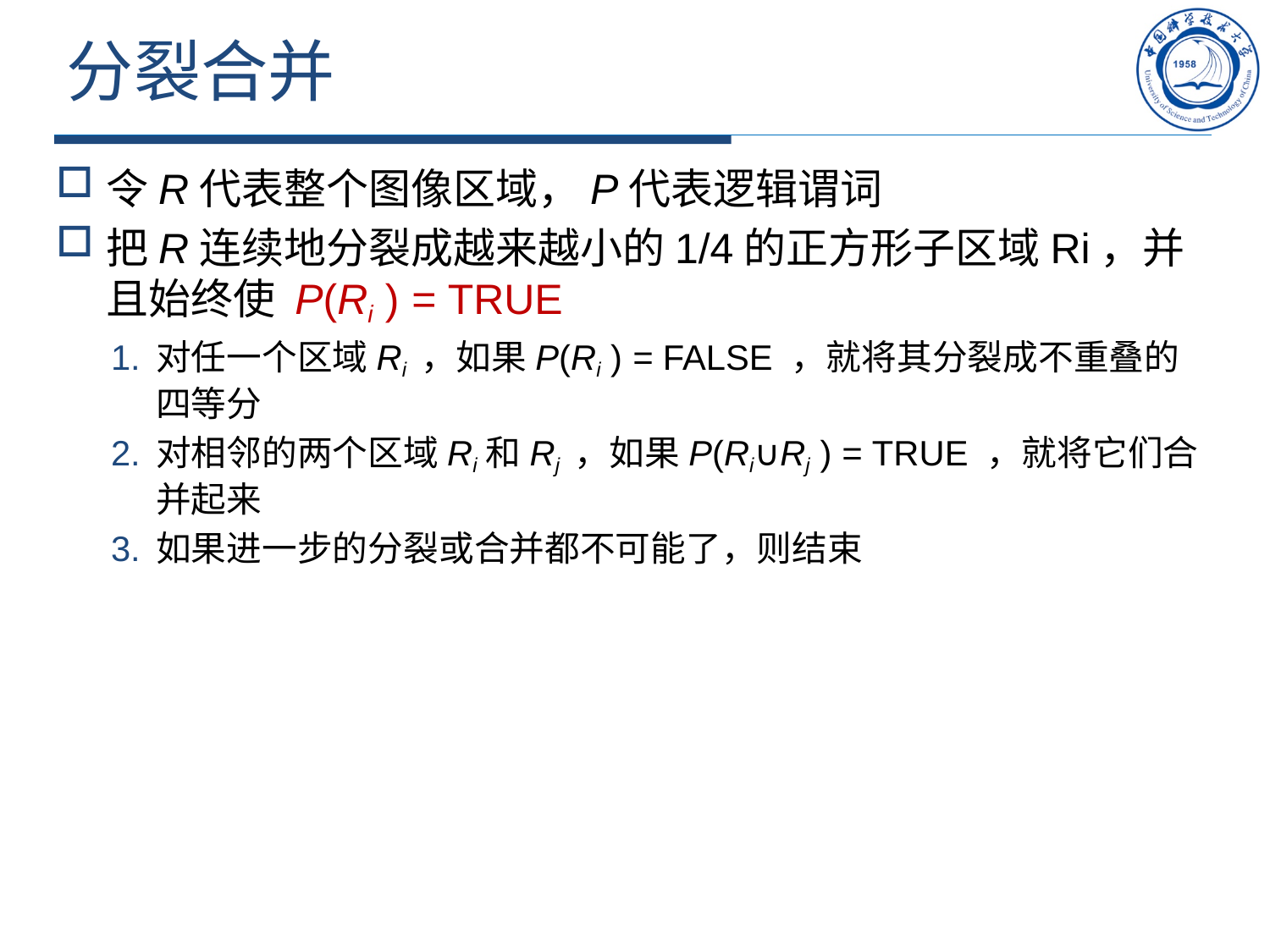

# 分裂合并
令R代表整个图像区域，P代表逻辑谓词
把R连续地分裂成越来越小的1/4的正方形子区域Ri，并且始终使 P(Ri ) = TRUE
对任一个区域Ri ，如果P(Ri ) = FALSE ，就将其分裂成不重叠的四等分
对相邻的两个区域Ri和Rj ，如果P(Ri∪Rj ) = TRUE ，就将它们合并起来
如果进一步的分裂或合并都不可能了，则结束